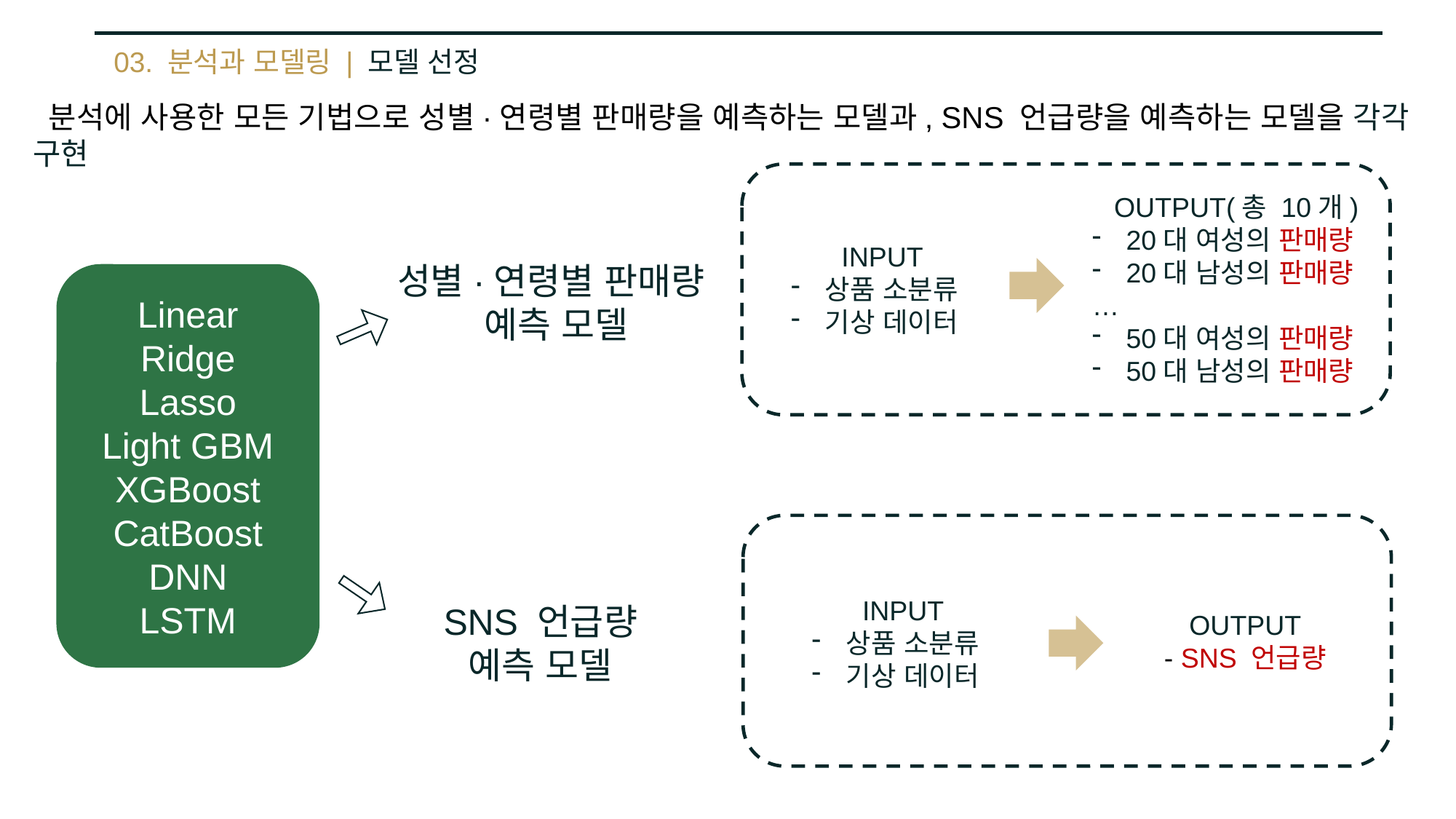

03. 분석과 모델링 | 모델 선정
 분석에 사용한 모든 기법으로 성별·연령별 판매량을 예측하는 모델과, SNS 언급량을 예측하는 모델을 각각 구현

OUTPUT(총 10개)
20대 여성의 판매량
20대 남성의 판매량
…
50대 여성의 판매량
50대 남성의 판매량
INPUT
상품 소분류
기상 데이터
성별·연령별 판매량
예측 모델

Linear
Ridge
Lasso
Light GBM
XGBoost
CatBoost
DNN
LSTM

INPUT
상품 소분류
기상 데이터
SNS 언급량
예측 모델
OUTPUT
- SNS 언급량